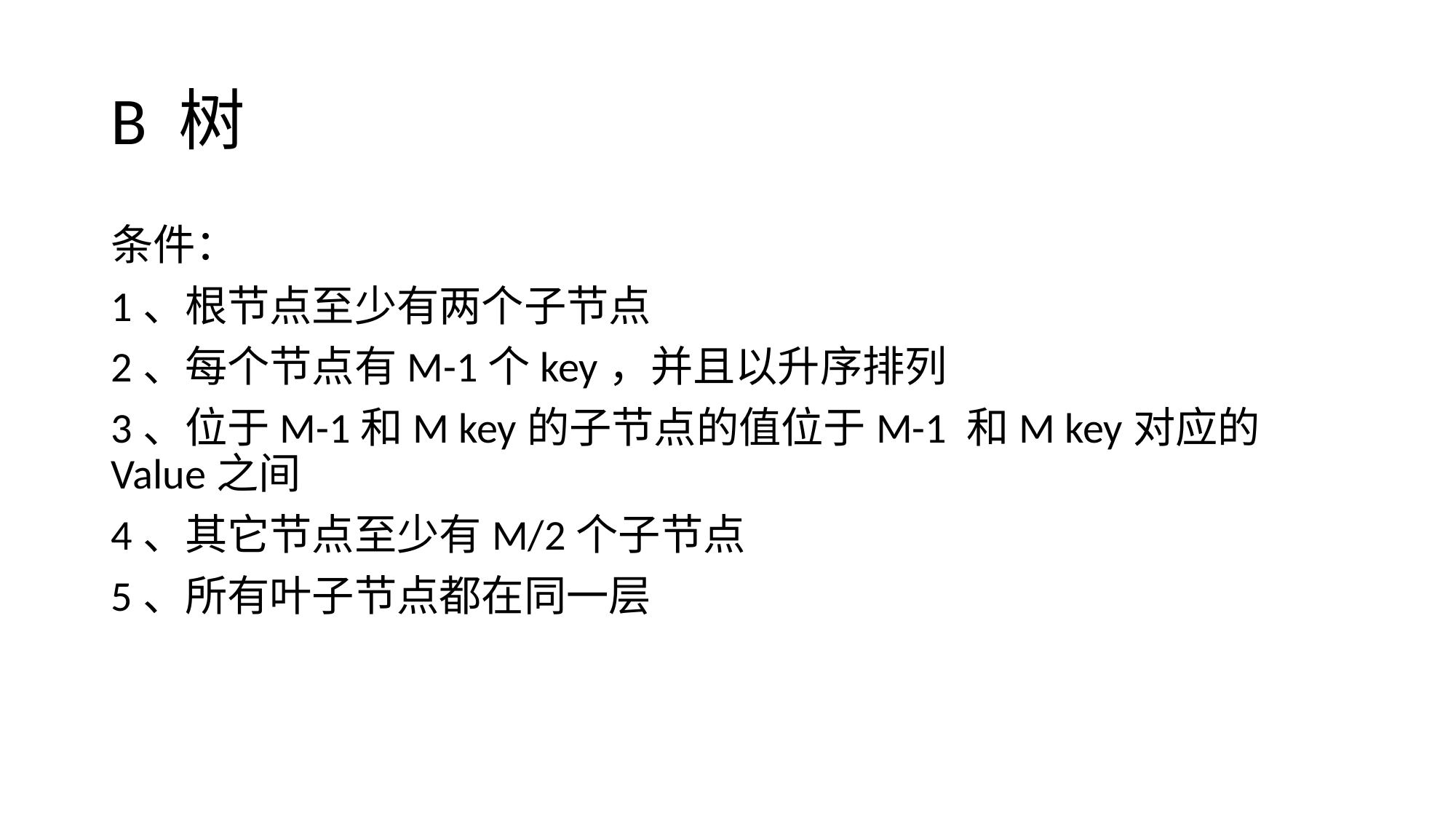

# B 树
条件：
1、根节点至少有两个子节点
2、每个节点有M-1个key，并且以升序排列
3、位于M-1和M key的子节点的值位于M-1 和M key对应的Value之间
4、其它节点至少有M/2个子节点
5、所有叶子节点都在同一层